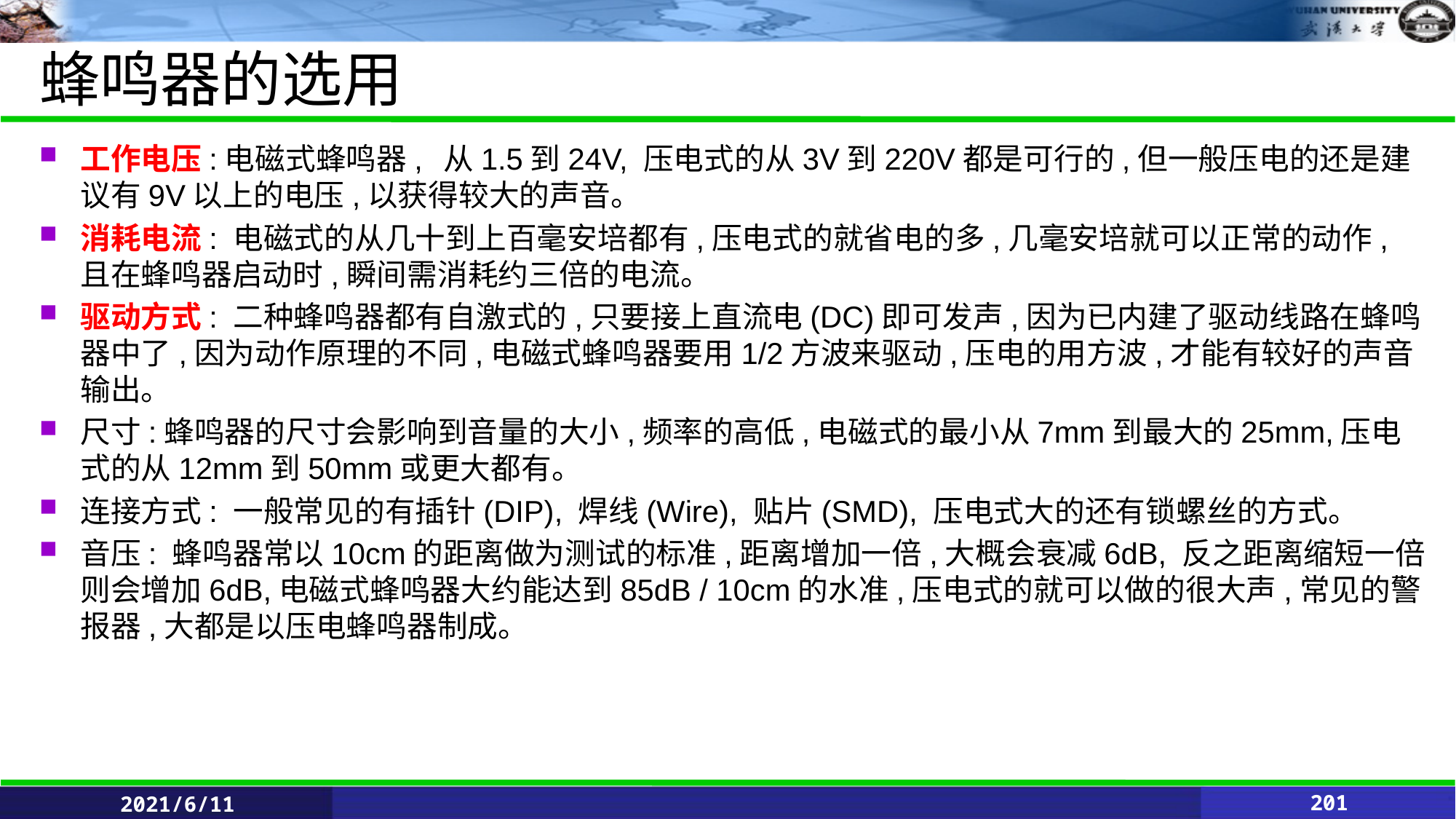

# 蜂鸣器的选用
工作电压:电磁式蜂鸣器,  从1.5到24V, 压电式的从3V到220V都是可行的,但一般压电的还是建议有9V以上的电压,以获得较大的声音。
消耗电流: 电磁式的从几十到上百毫安培都有,压电式的就省电的多,几毫安培就可以正常的动作, 且在蜂鸣器启动时,瞬间需消耗约三倍的电流。
驱动方式: 二种蜂鸣器都有自激式的,只要接上直流电(DC)即可发声,因为已内建了驱动线路在蜂鸣器中了,因为动作原理的不同,电磁式蜂鸣器要用1/2方波来驱动,压电的用方波,才能有较好的声音输出。
尺寸:蜂鸣器的尺寸会影响到音量的大小,频率的高低,电磁式的最小从7mm到最大的25mm,压电式的从12mm到50mm或更大都有。
连接方式: 一般常见的有插针(DIP), 焊线(Wire), 贴片(SMD), 压电式大的还有锁螺丝的方式。
音压: 蜂鸣器常以10cm的距离做为测试的标准,距离增加一倍,大概会衰减6dB, 反之距离缩短一倍则会增加6dB,电磁式蜂鸣器大约能达到85dB / 10cm的水准,压电式的就可以做的很大声,常见的警报器,大都是以压电蜂鸣器制成。

2021/6/11

201